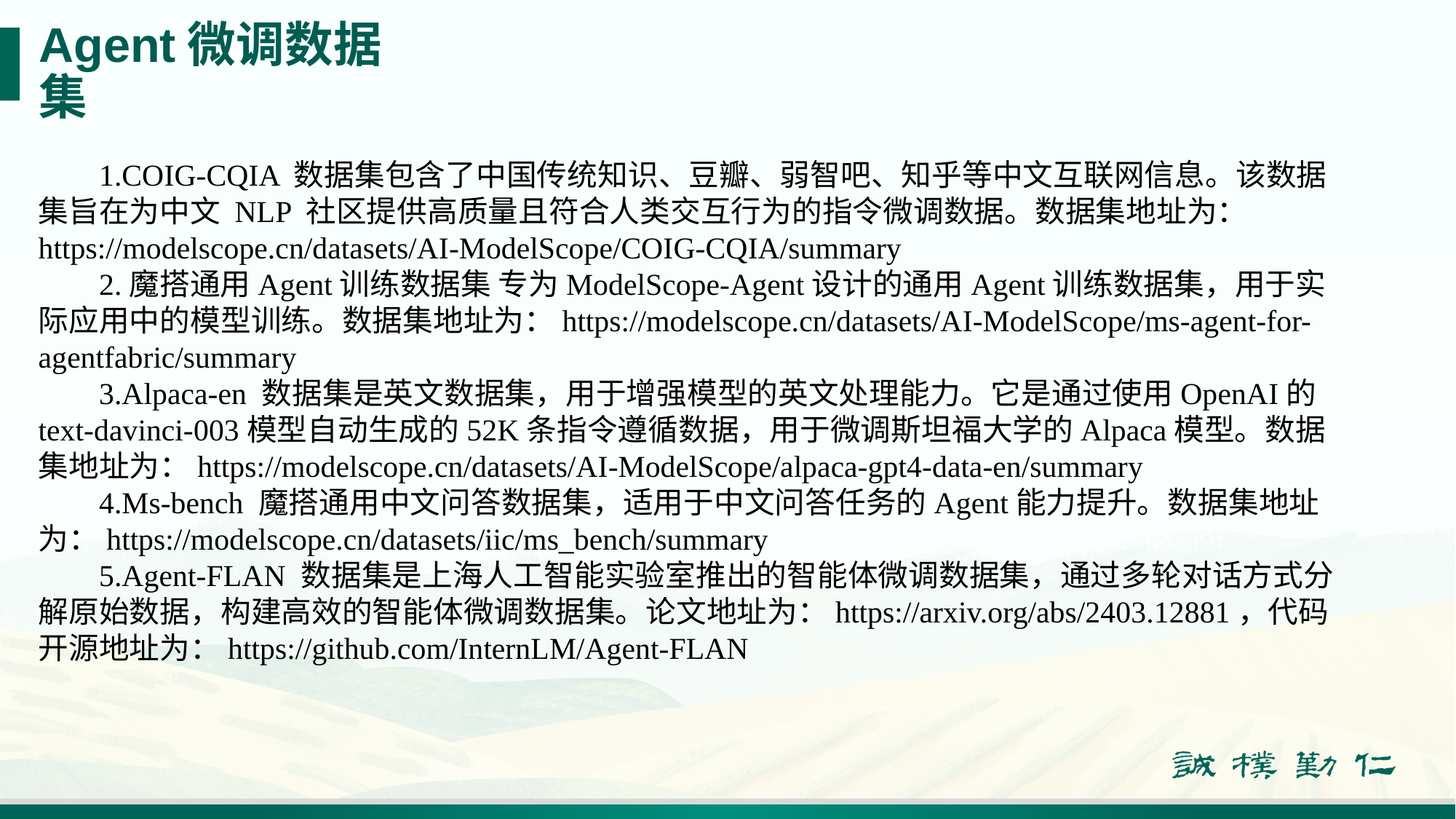

# Agent微调数据集
1.COIG-CQIA 数据集包含了中国传统知识、豆瓣、弱智吧、知乎等中文互联网信息。该数据集旨在为中文 NLP 社区提供高质量且符合人类交互行为的指令微调数据。数据集地址为：https://modelscope.cn/datasets/AI-ModelScope/COIG-CQIA/summary
2.魔搭通用Agent训练数据集 专为ModelScope-Agent设计的通用Agent训练数据集，用于实际应用中的模型训练。数据集地址为：https://modelscope.cn/datasets/AI-ModelScope/ms-agent-for-agentfabric/summary
3.Alpaca-en 数据集是英文数据集，用于增强模型的英文处理能力。它是通过使用OpenAI的text-davinci-003模型自动生成的52K条指令遵循数据，用于微调斯坦福大学的Alpaca模型。数据集地址为：https://modelscope.cn/datasets/AI-ModelScope/alpaca-gpt4-data-en/summary
4.Ms-bench 魔搭通用中文问答数据集，适用于中文问答任务的Agent能力提升。数据集地址为：https://modelscope.cn/datasets/iic/ms_bench/summary
5.Agent-FLAN 数据集是上海人工智能实验室推出的智能体微调数据集，通过多轮对话方式分解原始数据，构建高效的智能体微调数据集。论文地址为：https://arxiv.org/abs/2403.12881，代码开源地址为：https://github.com/InternLM/Agent-FLAN